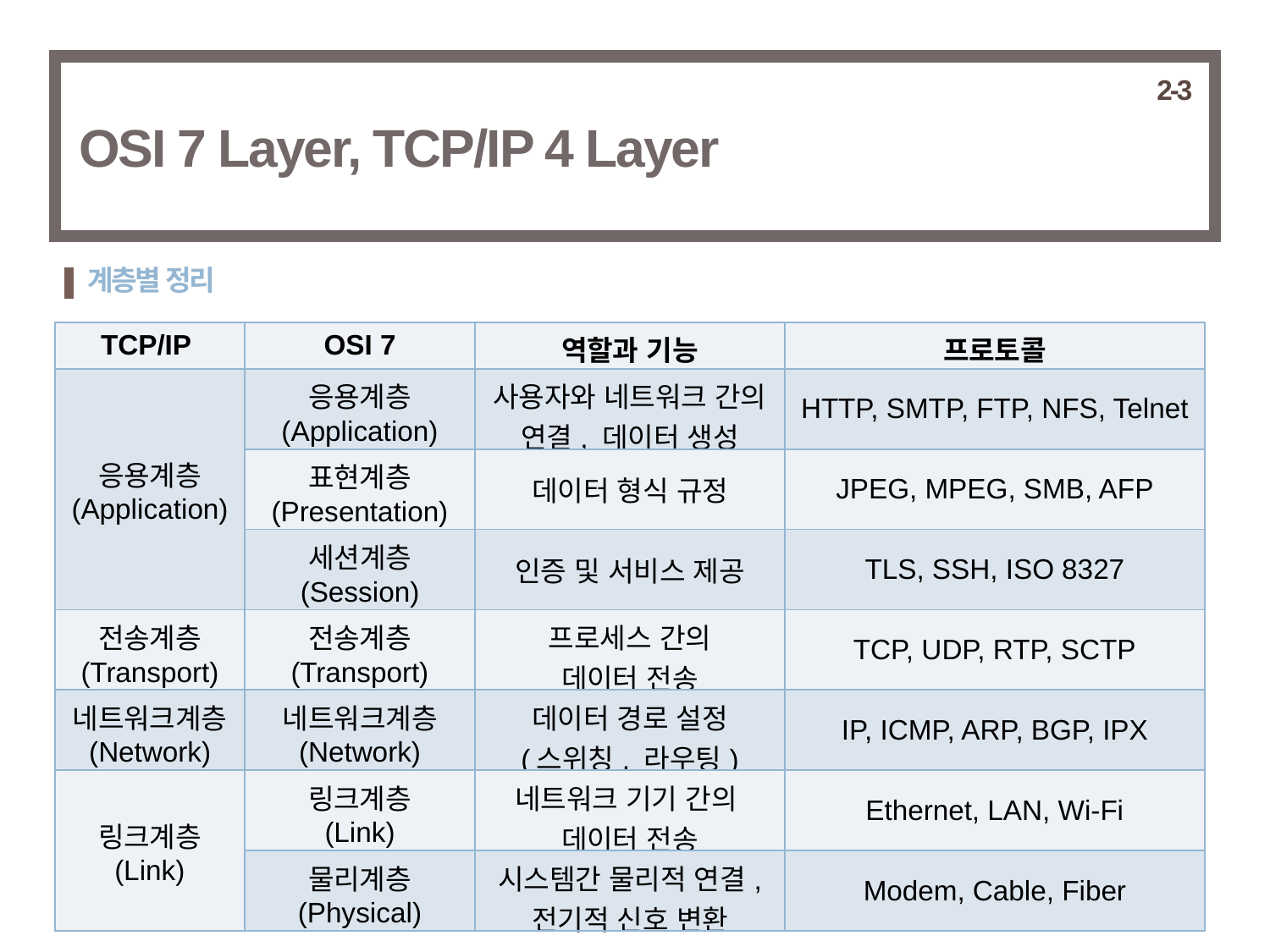

2-3
OSI 7 Layer, TCP/IP 4 Layer
계층별 정리
| TCP/IP | OSI 7 | 역할과 기능 | 프로토콜 |
| --- | --- | --- | --- |
| 응용계층 (Application) | 응용계층 (Application) | 사용자와 네트워크 간의 연결, 데이터 생성 | HTTP, SMTP, FTP, NFS, Telnet |
|  | 표현계층 (Presentation) | 데이터 형식 규정 | JPEG, MPEG, SMB, AFP |
|  | 세션계층 (Session) | 인증 및 서비스 제공 | TLS, SSH, ISO 8327 |
| 전송계층 (Transport) | 전송계층 (Transport) | 프로세스 간의 데이터 전송 | TCP, UDP, RTP, SCTP |
| 네트워크계층 (Network) | 네트워크계층 (Network) | 데이터 경로 설정 (스위칭, 라우팅) | IP, ICMP, ARP, BGP, IPX |
| 링크계층 (Link) | 링크계층 (Link) | 네트워크 기기 간의 데이터 전송 | Ethernet, LAN, Wi-Fi |
|  | 물리계층 (Physical) | 시스템간 물리적 연결, 전기적 신호 변환 | Modem, Cable, Fiber |